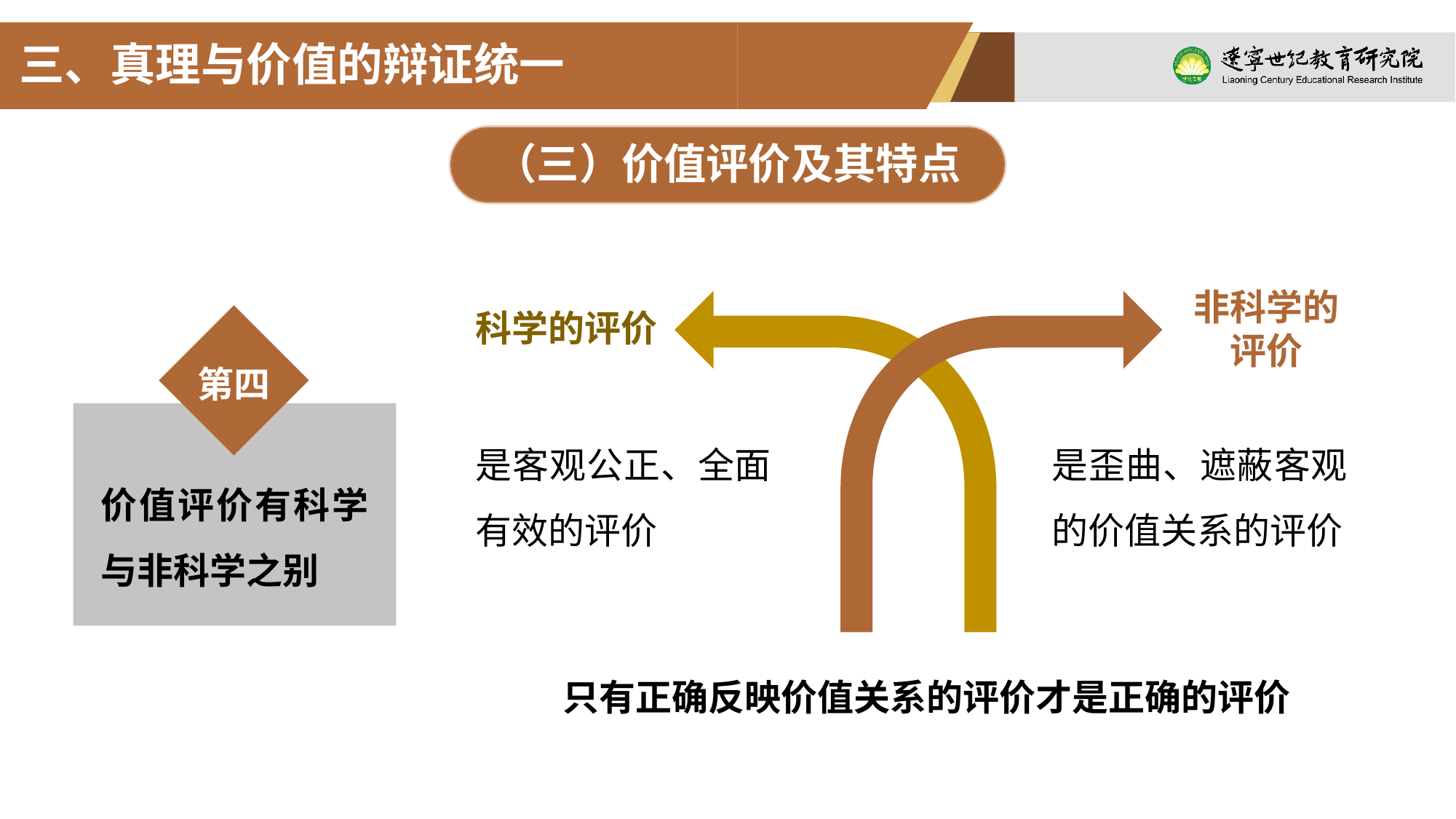

三、真理与价值的辩证统一
（三）价值评价及其特点
非科学的评价

科学的评价
是客观公正、全面有效的评价
是歪曲、遮蔽客观的价值关系的评价
只有正确反映价值关系的评价才是正确的评价

第四

价值评价有科学与非科学之别